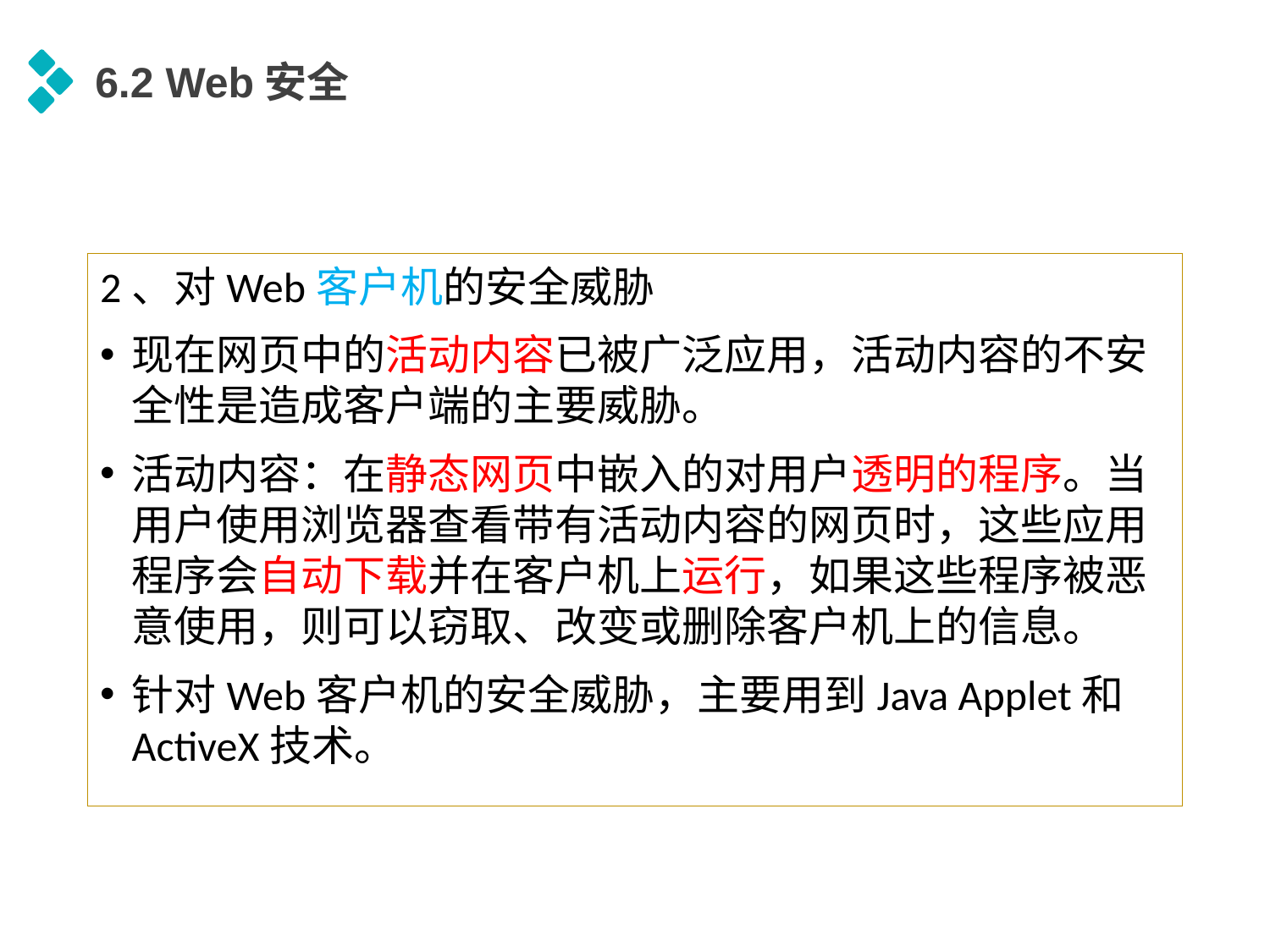

6.2 Web安全

2、对Web客户机的安全威胁
现在网页中的活动内容已被广泛应用，活动内容的不安全性是造成客户端的主要威胁。
活动内容：在静态网页中嵌入的对用户透明的程序。当用户使用浏览器查看带有活动内容的网页时，这些应用程序会自动下载并在客户机上运行，如果这些程序被恶意使用，则可以窃取、改变或删除客户机上的信息。
针对Web客户机的安全威胁，主要用到Java Applet和ActiveX技术。